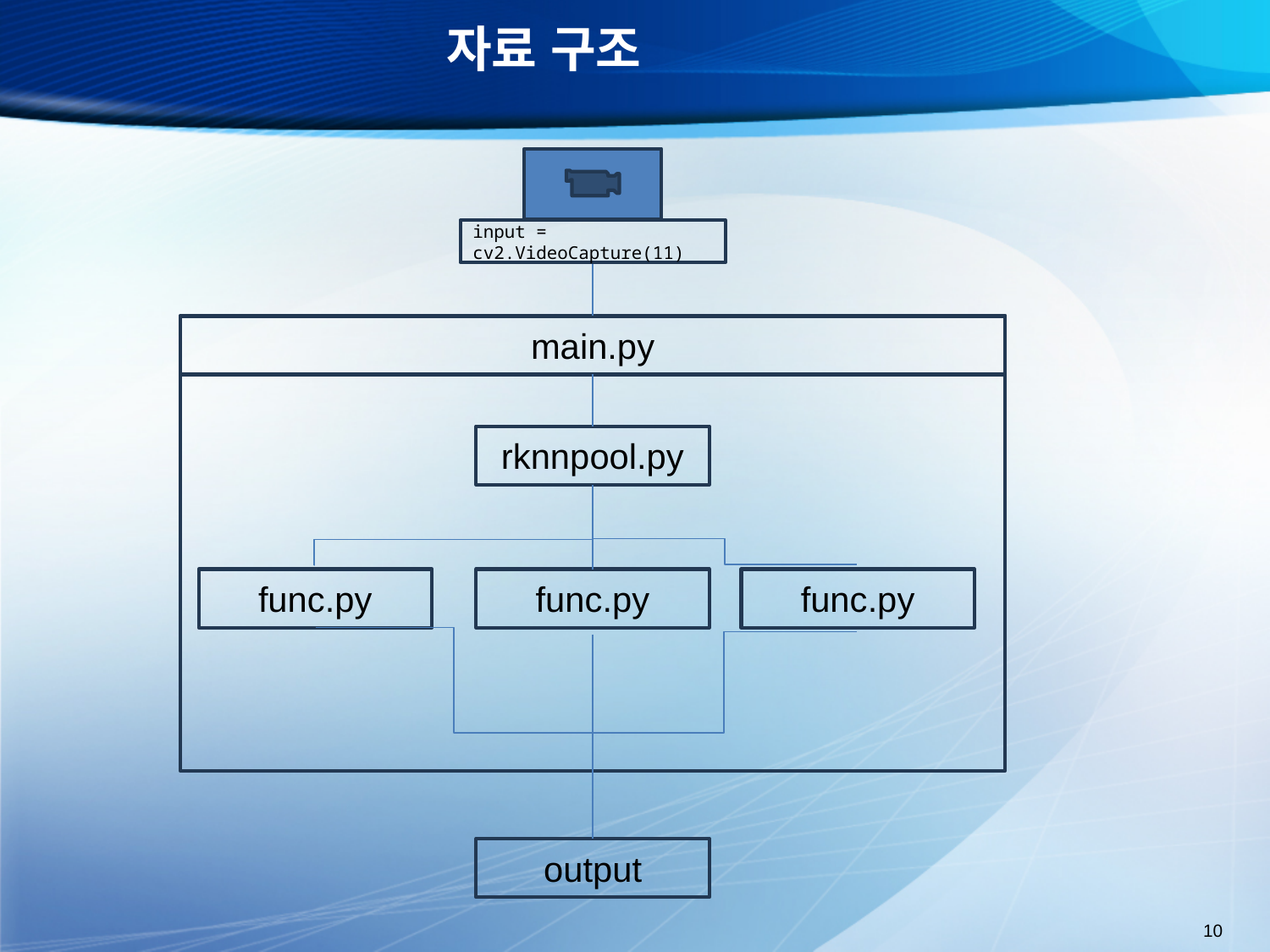

# 자료 구조

main.py

rknnpool.py
func.py
func.py
func.py
output
input = cv2.VideoCapture(11)